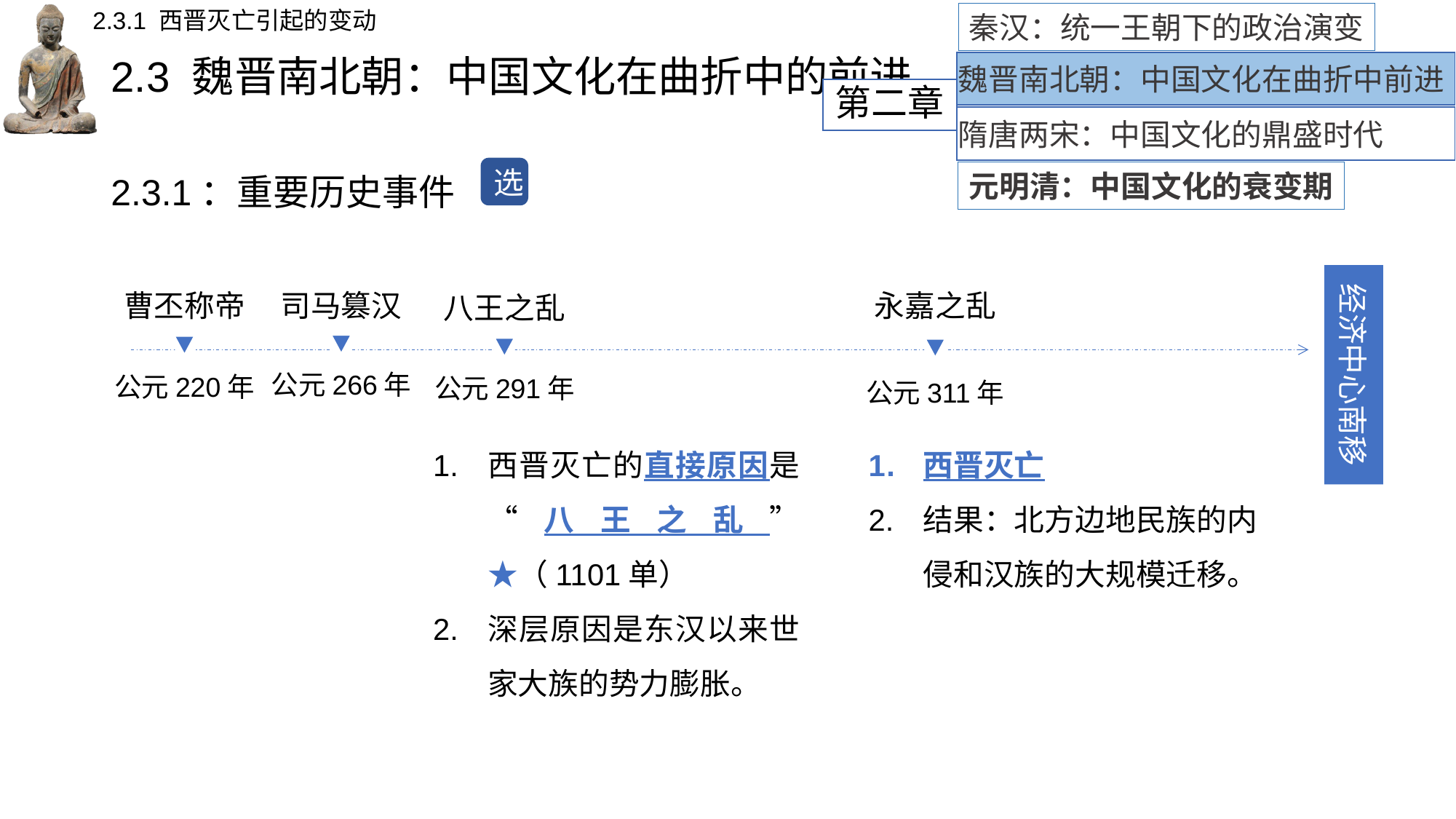

2.3.1 西晋灭亡引起的变动
秦汉：统一王朝下的政治演变
# 2.3 魏晋南北朝：中国文化在曲折中的前进
魏晋南北朝：中国文化在曲折中前进
第二章
隋唐两宋：中国文化的鼎盛时代
2.3.1：重要历史事件
选
元明清：中国文化的衰变期
经济中心南移
曹丕称帝

公元220年
司马篡汉

公元266年
永嘉之乱

公元311年
八王之乱

公元291年
西晋灭亡的直接原因是“八王之乱” ★（1101单）
深层原因是东汉以来世家大族的势力膨胀。
西晋灭亡
结果：北方边地民族的内侵和汉族的大规模迁移。
28